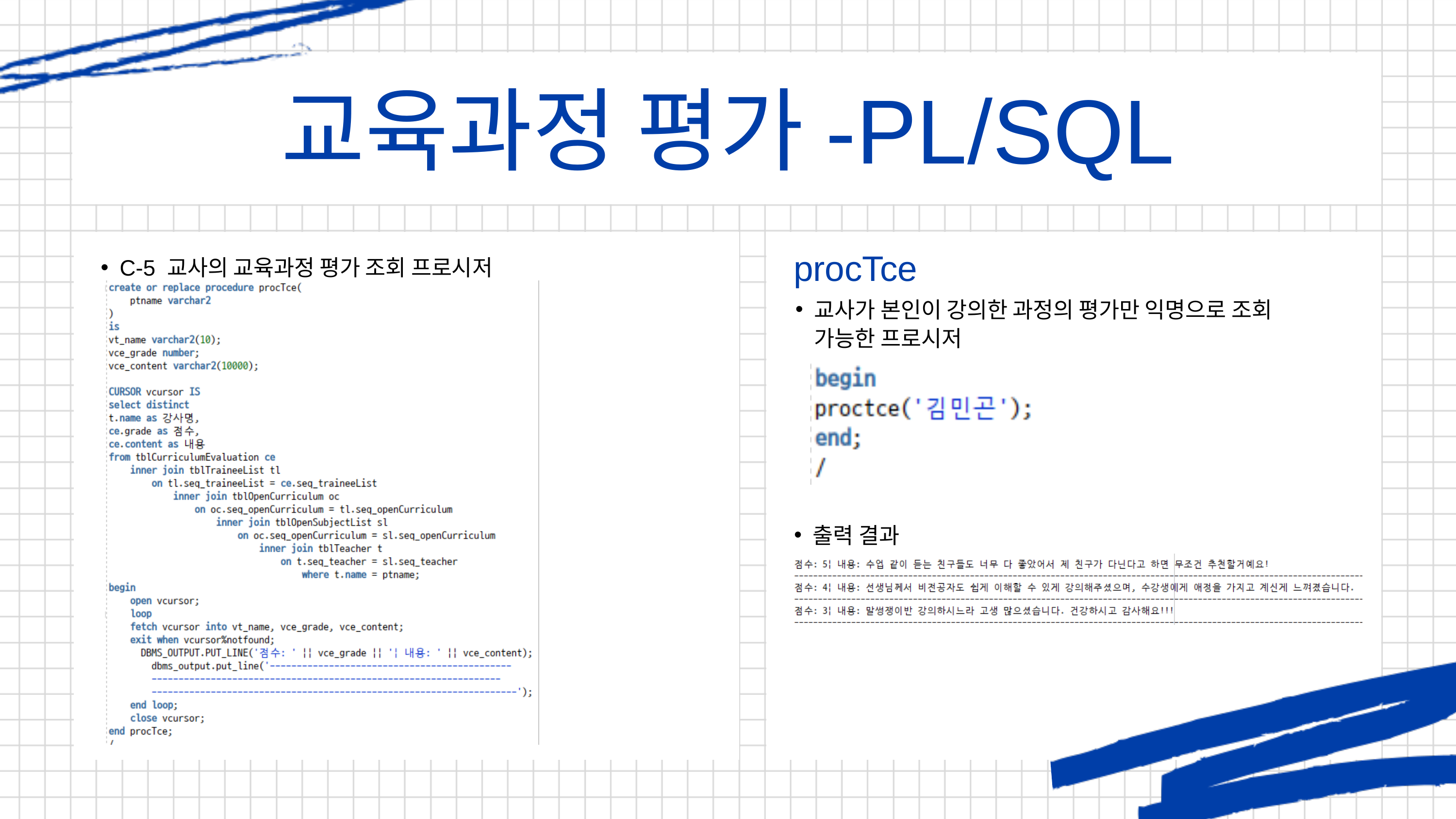

교육과정 평가-PL/SQL

procTce
C-5 교사의 교육과정 평가 조회 프로시저

교사가 본인이 강의한 과정의 평가만 익명으로 조회 가능한 프로시저

출력 결과